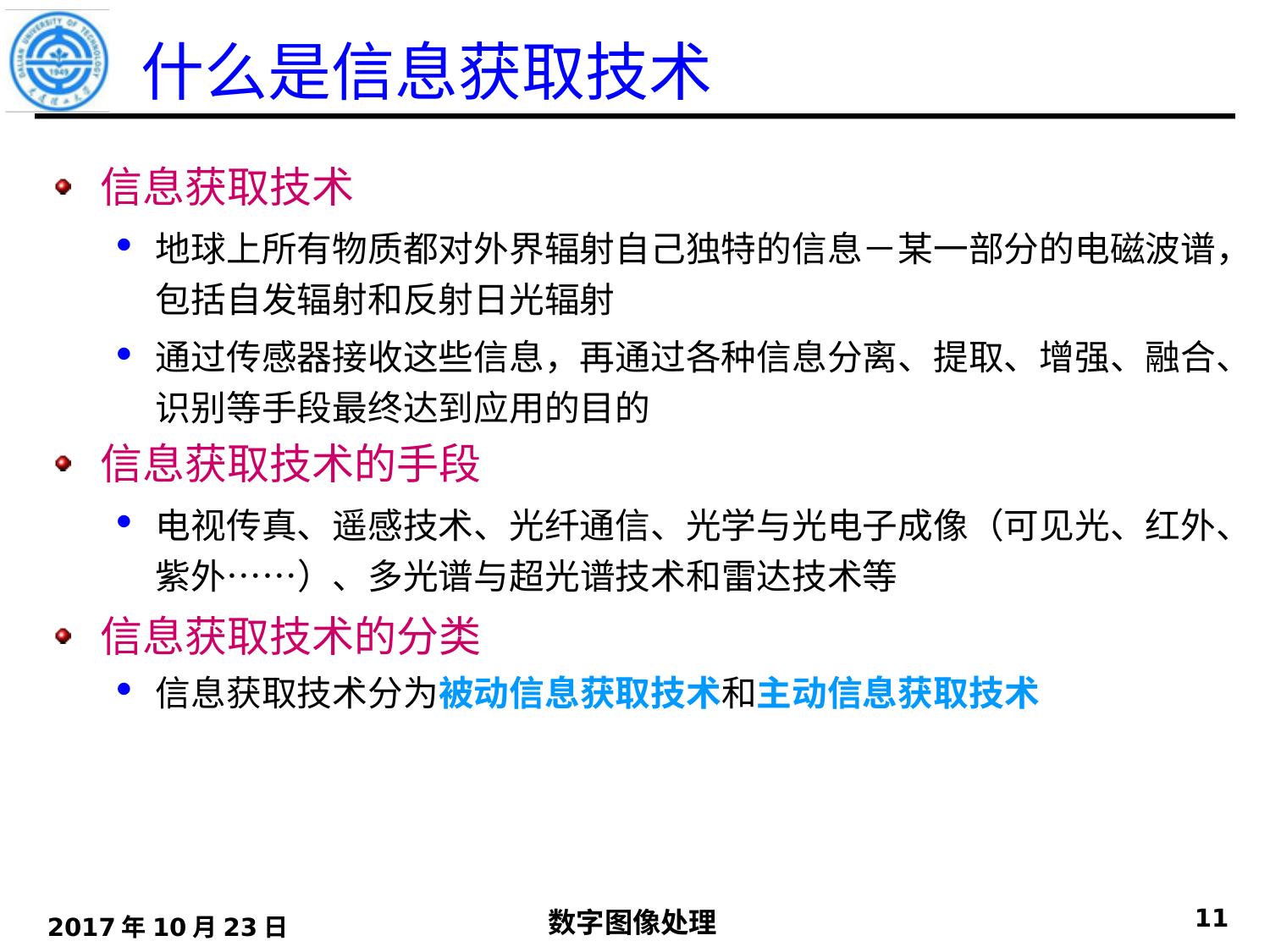

# 什么是信息获取技术
信息获取技术
地球上所有物质都对外界辐射自己独特的信息－某一部分的电磁波谱，包括自发辐射和反射日光辐射
通过传感器接收这些信息，再通过各种信息分离、提取、增强、融合、识别等手段最终达到应用的目的
信息获取技术的手段
电视传真、遥感技术、光纤通信、光学与光电子成像（可见光、红外、紫外……）、多光谱与超光谱技术和雷达技术等
信息获取技术的分类
信息获取技术分为被动信息获取技术和主动信息获取技术